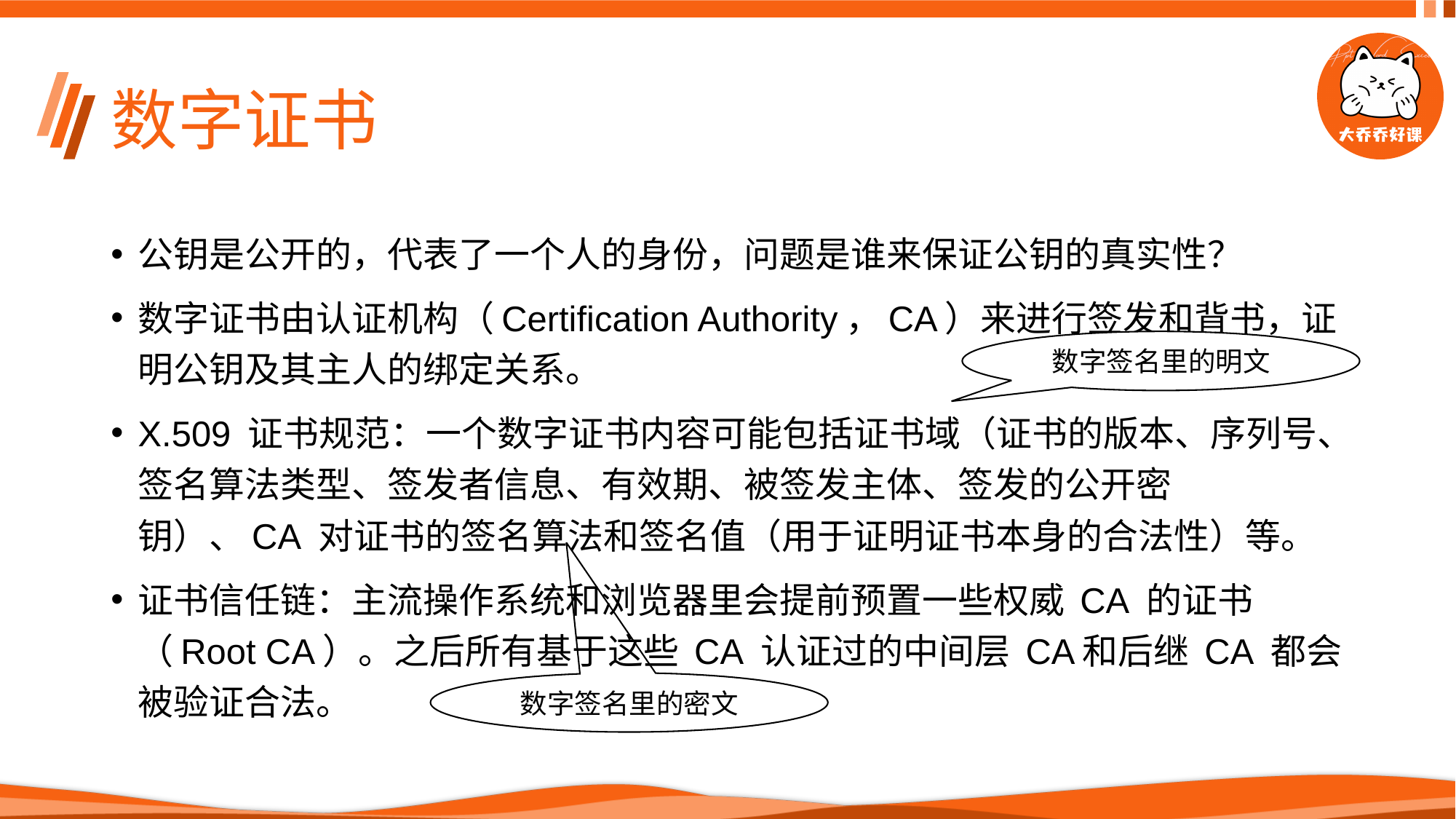

# 数字证书
公钥是公开的，代表了一个人的身份，问题是谁来保证公钥的真实性？
数字证书由认证机构（Certification Authority，CA）来进行签发和背书，证明公钥及其主人的绑定关系。
X.509 证书规范：一个数字证书内容可能包括证书域（证书的版本、序列号、签名算法类型、签发者信息、有效期、被签发主体、签发的公开密钥）、CA 对证书的签名算法和签名值（用于证明证书本身的合法性）等。
证书信任链：主流操作系统和浏览器里会提前预置一些权威 CA 的证书（Root CA）。之后所有基于这些 CA 认证过的中间层 CA和后继 CA 都会被验证合法。
数字签名里的明文
数字签名里的密文